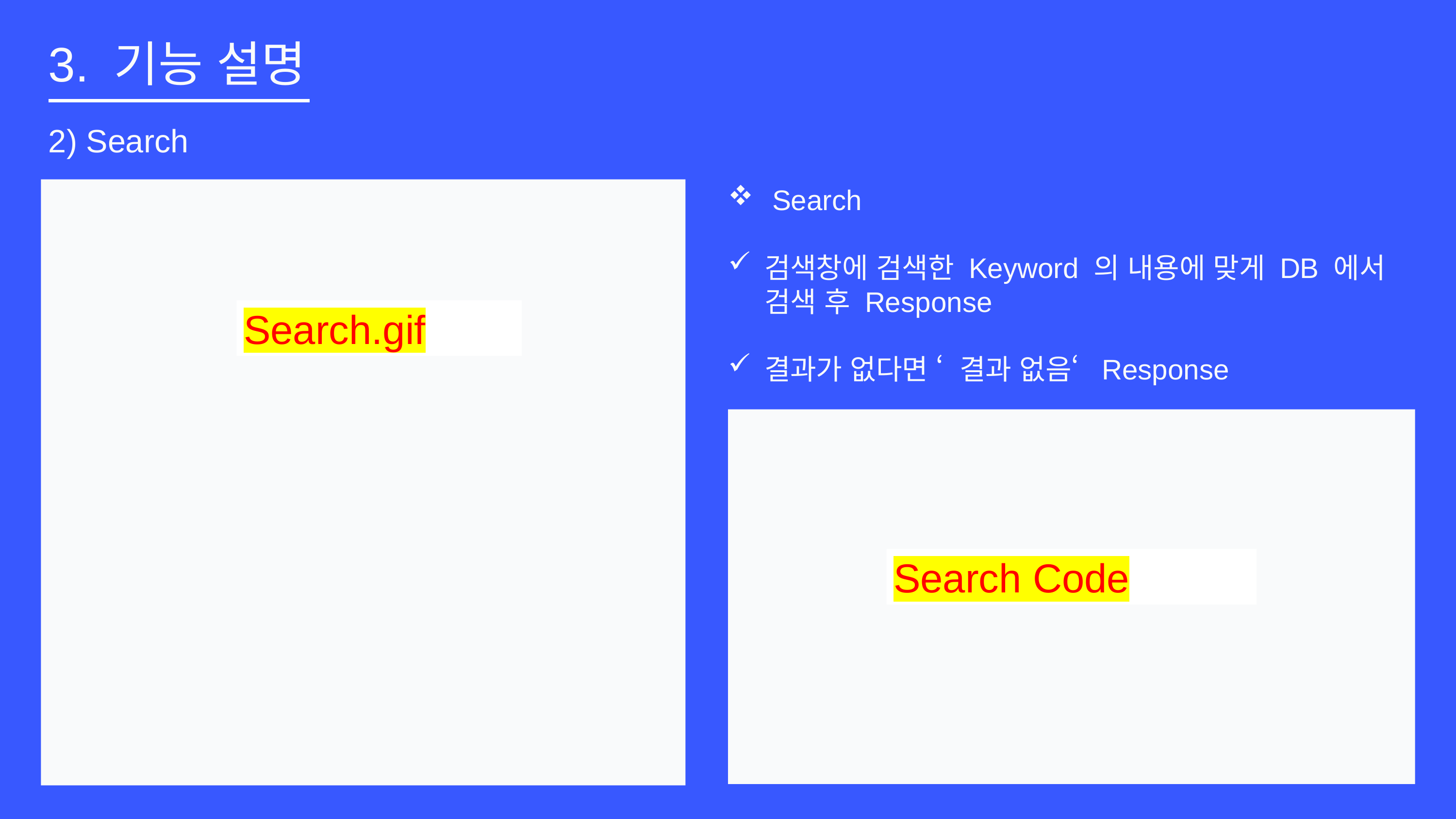

3. 기능 설명
2) Search

 Search

검색창에 검색한 Keyword 의 내용에 맞게 DB 에서 검색 후 Response

결과가 없다면 ‘  결과 없음‘  Response
Search.gif

Search Code